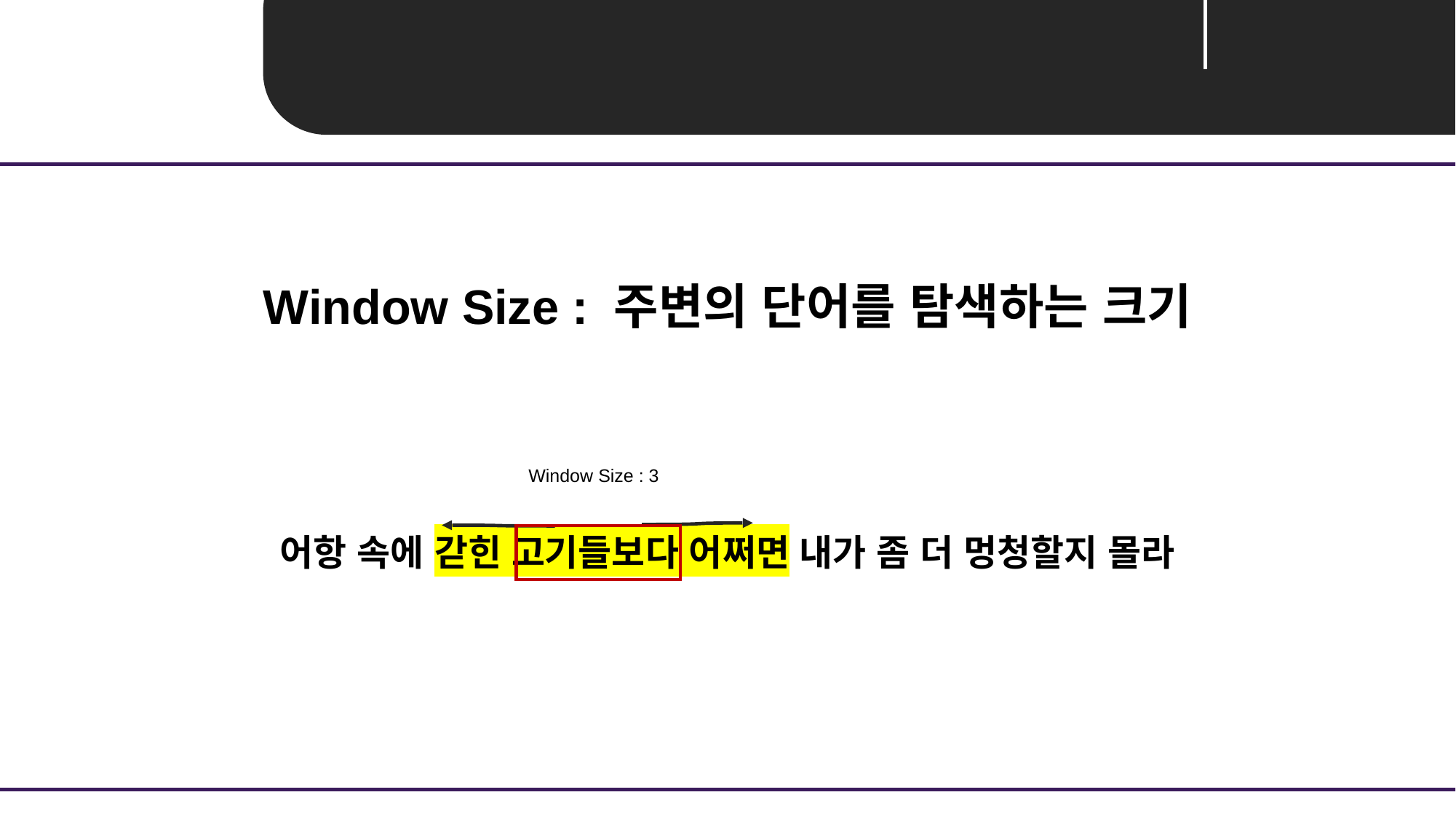

Unit  04 ㅣ  Embedding
Window Size : 주변의 단어를 탐색하는 크기
Window Size : 3
어항 속에 갇힌 고기들보다 어쩌면 내가 좀 더 멍청할지 몰라